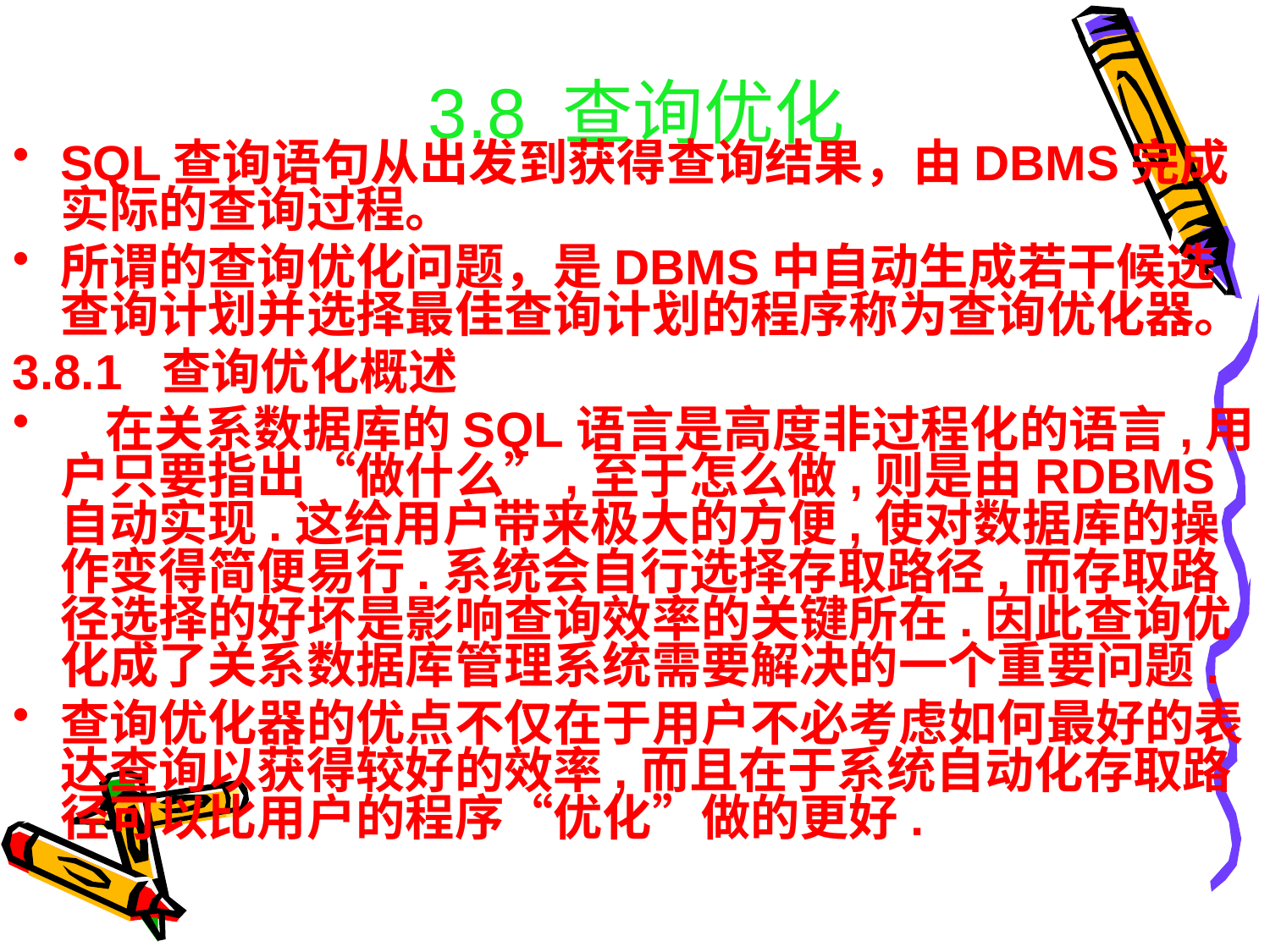

# 3.8 查询优化
SQL查询语句从出发到获得查询结果，由DBMS完成实际的查询过程。
所谓的查询优化问题，是DBMS中自动生成若干候选查询计划并选择最佳查询计划的程序称为查询优化器。
3.8.1  查询优化概述
   在关系数据库的SQL语言是高度非过程化的语言,用户只要指出“做什么”,至于怎么做,则是由RDBMS自动实现.这给用户带来极大的方便,使对数据库的操作变得简便易行.系统会自行选择存取路径,而存取路径选择的好坏是影响查询效率的关键所在.因此查询优化成了关系数据库管理系统需要解决的一个重要问题.
查询优化器的优点不仅在于用户不必考虑如何最好的表达查询以获得较好的效率,而且在于系统自动化存取路径可以比用户的程序“优化”做的更好.